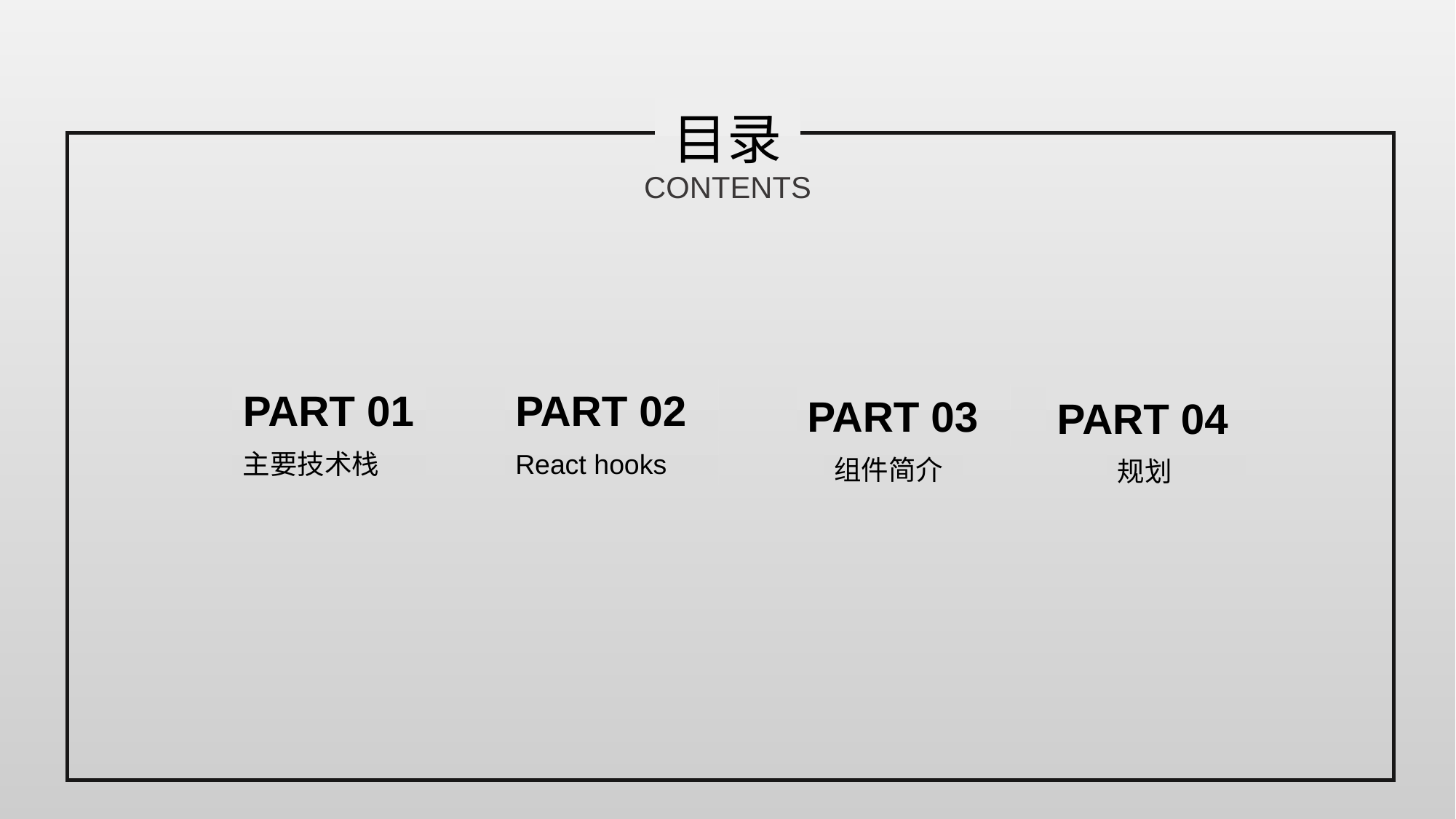

目录

CONTENTS
PART 01
PART 02
PART 03
PART 04
主要技术栈
React hooks
组件简介
规划